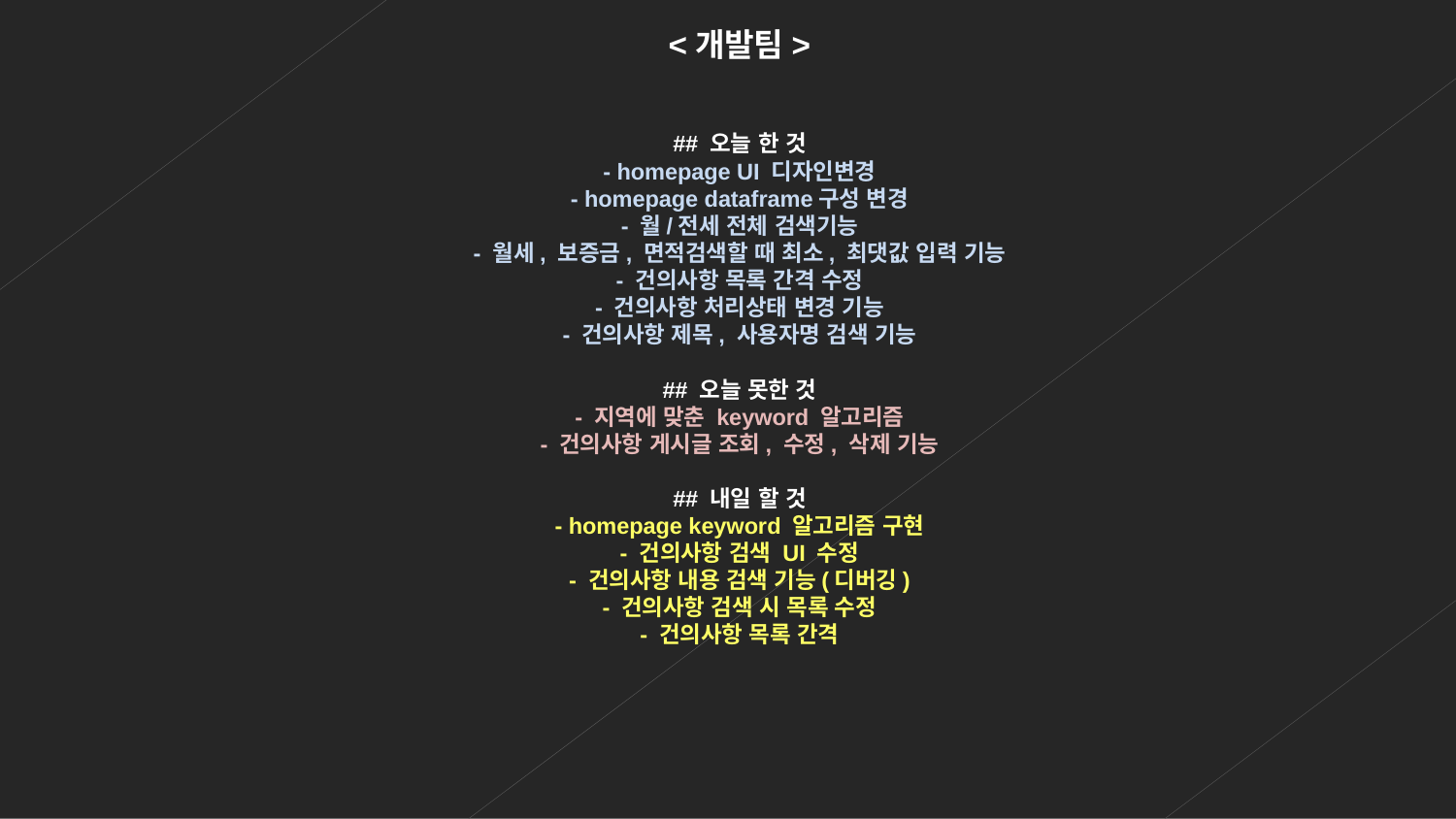

<개발팀>

## 오늘 한 것
- homepage UI 디자인변경
- homepage dataframe구성 변경
- 월/전세 전체 검색기능
- 월세, 보증금, 면적검색할 때 최소, 최댓값 입력 기능
- 건의사항 목록 간격 수정
- 건의사항 처리상태 변경 기능
- 건의사항 제목, 사용자명 검색 기능

## 오늘 못한 것 - 지역에 맞춘 keyword 알고리즘 - 건의사항 게시글 조회, 수정, 삭제 기능

## 내일 할 것 - homepage keyword 알고리즘 구현 - 건의사항 검색 UI 수정 - 건의사항 내용 검색 기능(디버깅) - 건의사항 검색 시 목록 수정 - 건의사항 목록 간격